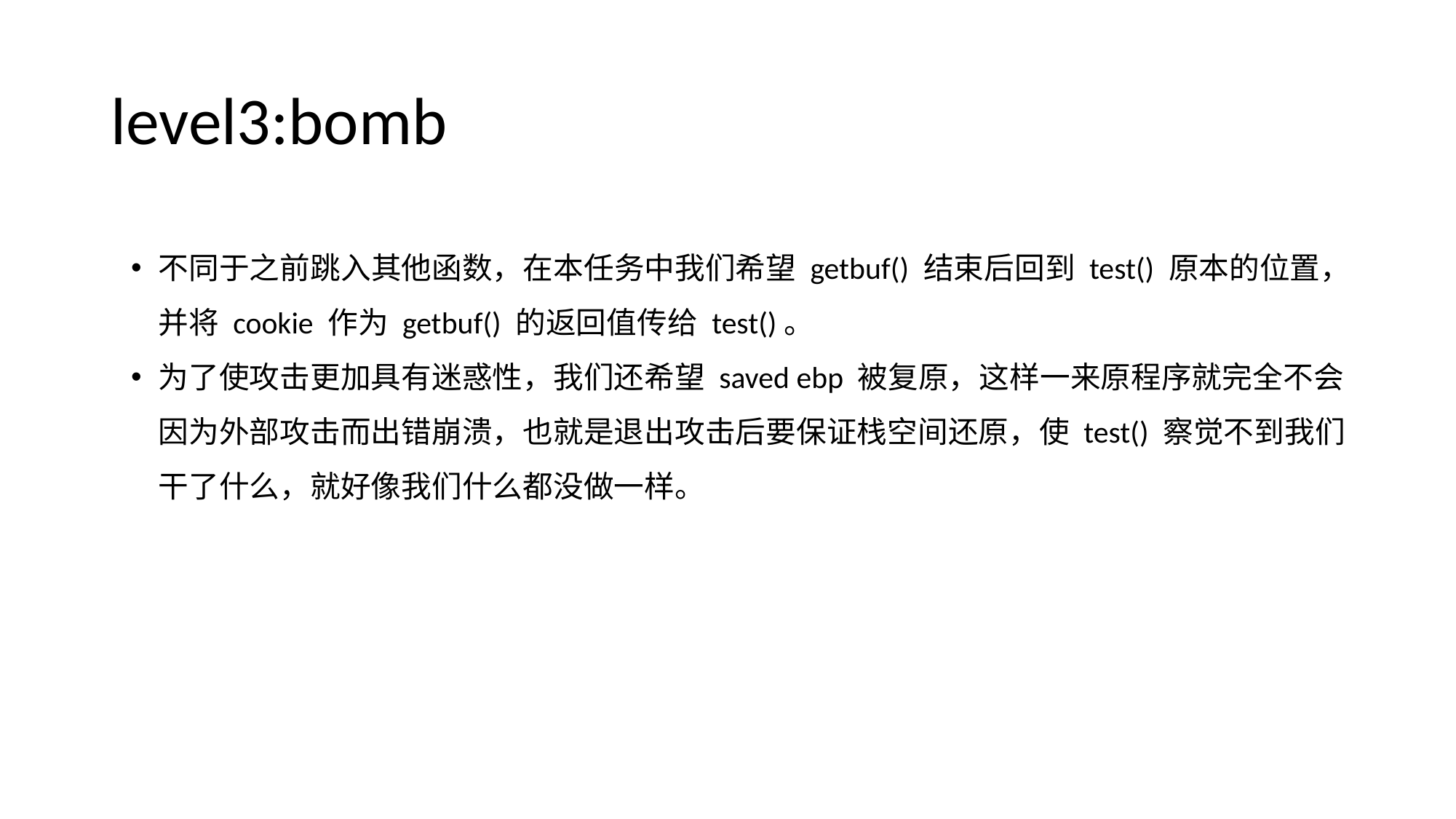

# level3:bomb
不同于之前跳入其他函数，在本任务中我们希望 getbuf() 结束后回到 test() 原本的位置，并将 cookie 作为 getbuf() 的返回值传给 test()。
为了使攻击更加具有迷惑性，我们还希望 saved ebp 被复原，这样一来原程序就完全不会因为外部攻击而出错崩溃，也就是退出攻击后要保证栈空间还原，使 test() 察觉不到我们干了什么，就好像我们什么都没做一样。